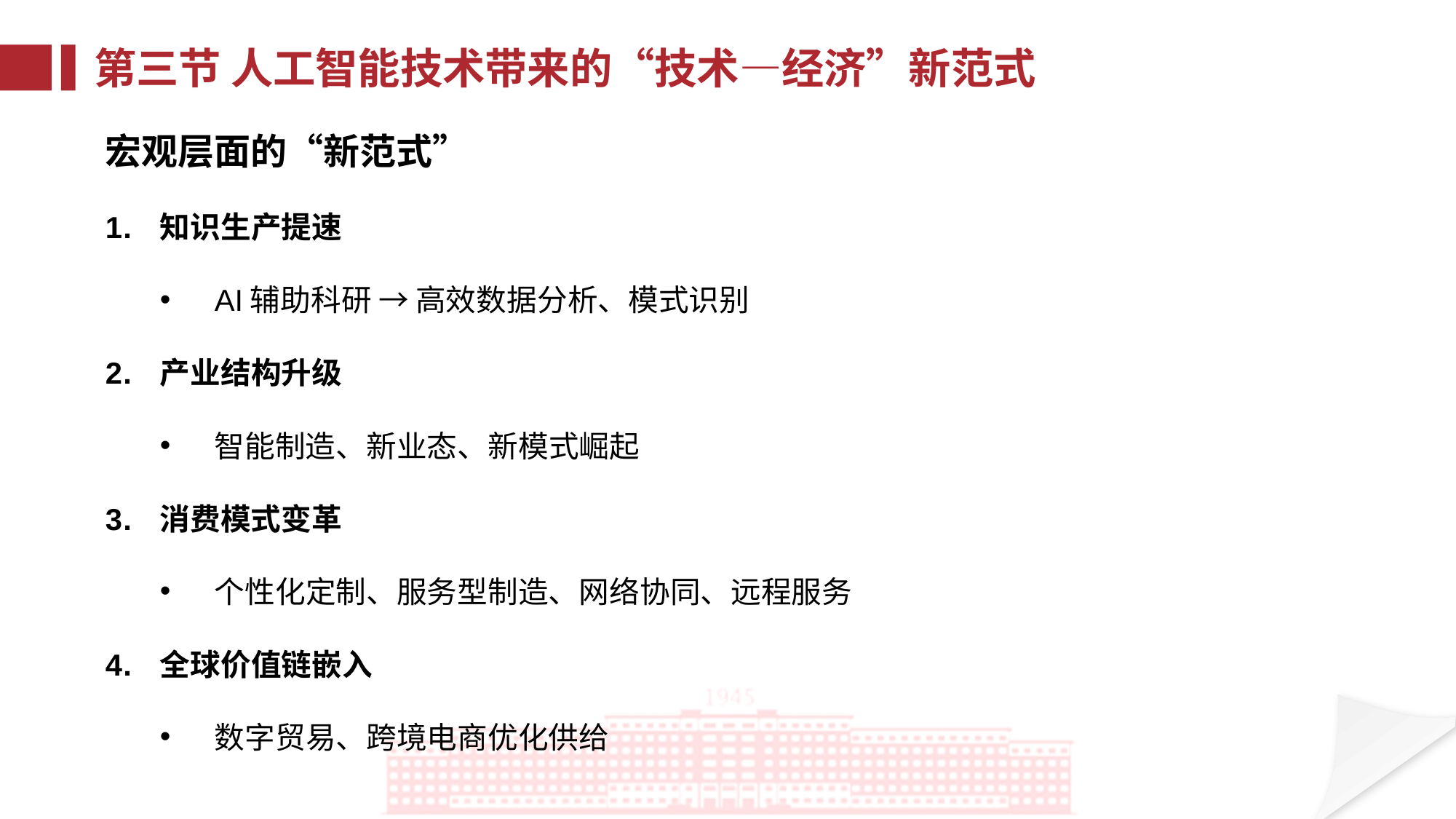

第三节 人工智能技术带来的“技术—经济”新范式

宏观层面的“新范式”
知识生产提速
AI辅助科研 → 高效数据分析、模式识别
产业结构升级
智能制造、新业态、新模式崛起
消费模式变革
个性化定制、服务型制造、网络协同、远程服务
全球价值链嵌入
数字贸易、跨境电商优化供给